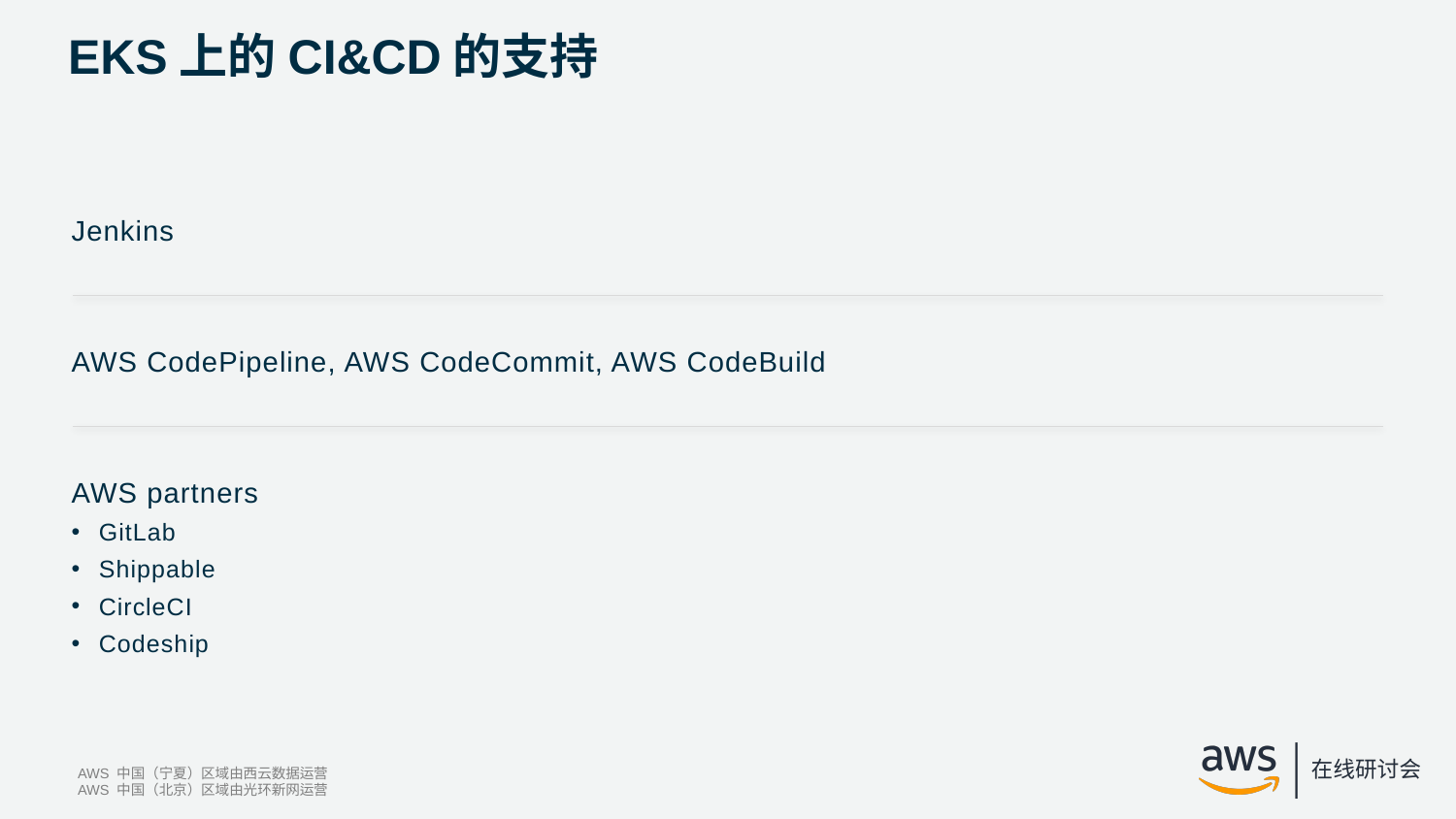

# EKS上的CI&CD的支持
Jenkins
AWS CodePipeline, AWS CodeCommit, AWS CodeBuild
AWS partners
GitLab
Shippable
CircleCI
Codeship